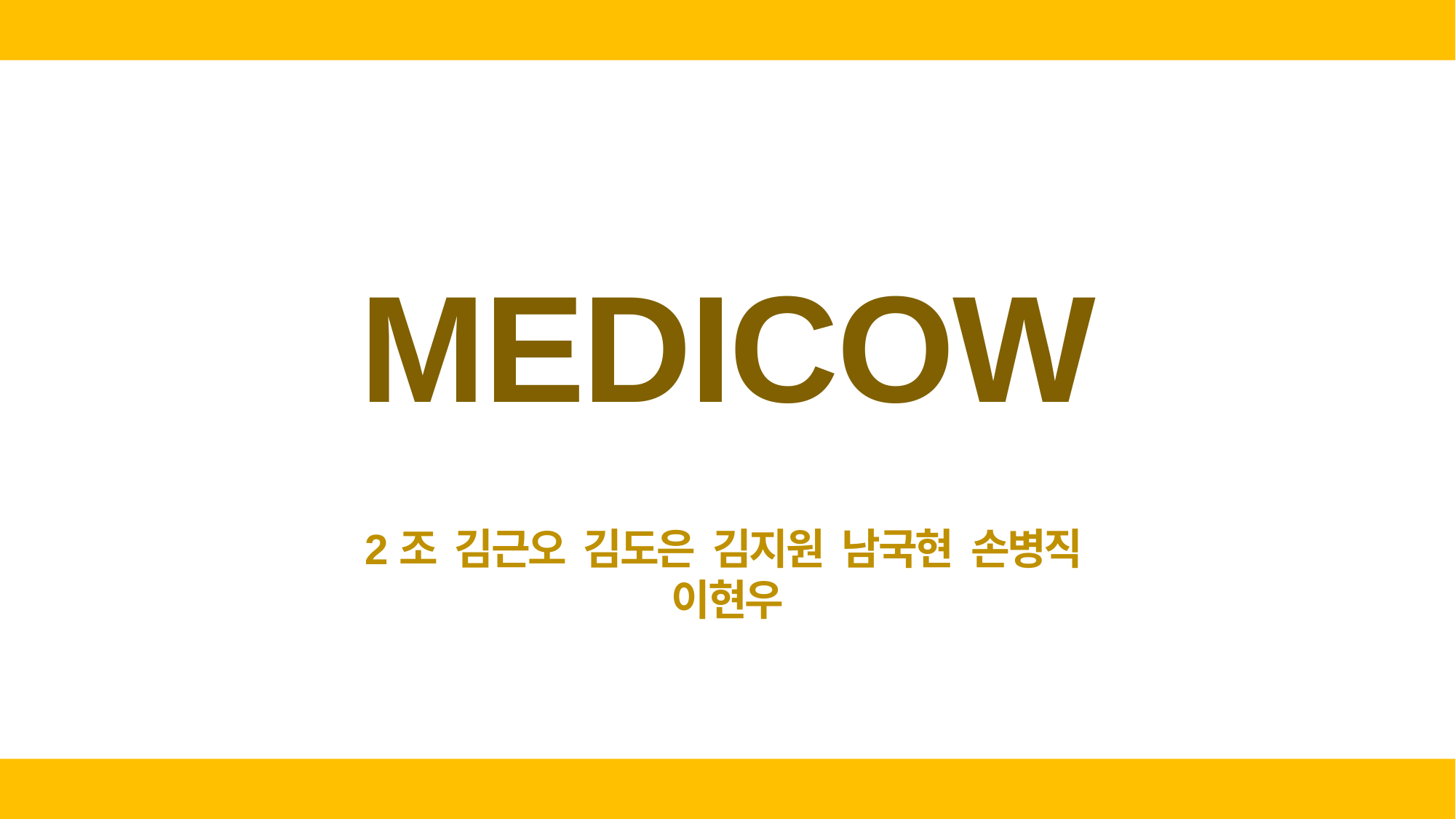

MEDICOW
2조  김근오  김도은  김지원  남국현  손병직  이현우